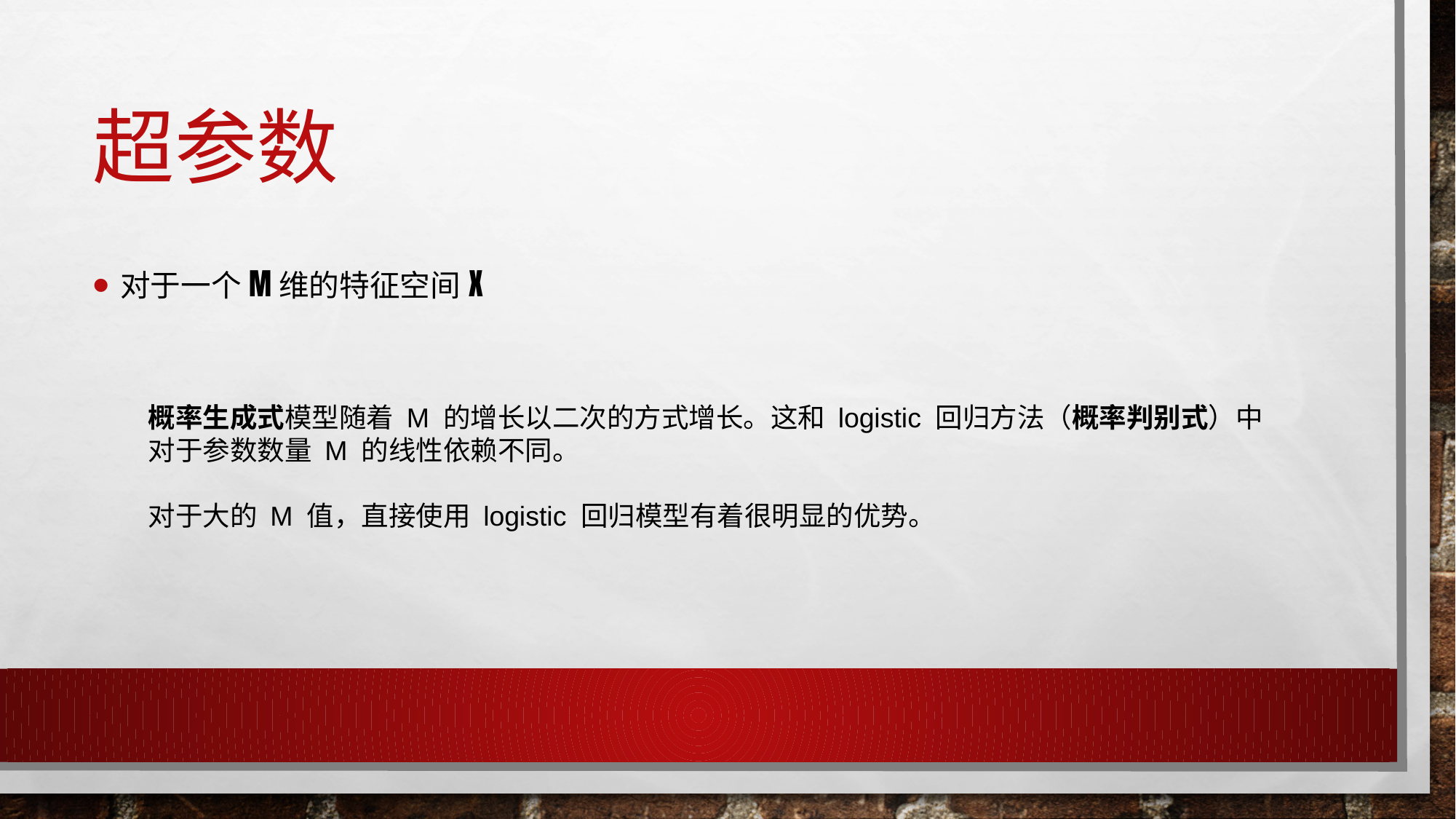

# 超参数
对于一个M维的特征空间x
概率生成式模型随着 M 的增长以⼆次的⽅式增长。这和 logistic 回归⽅法（概率判别式）中对于参数数量 M 的线性依赖不同。

对于⼤的 M 值，直接使⽤ logistic 回归模型有着很明显的优势。